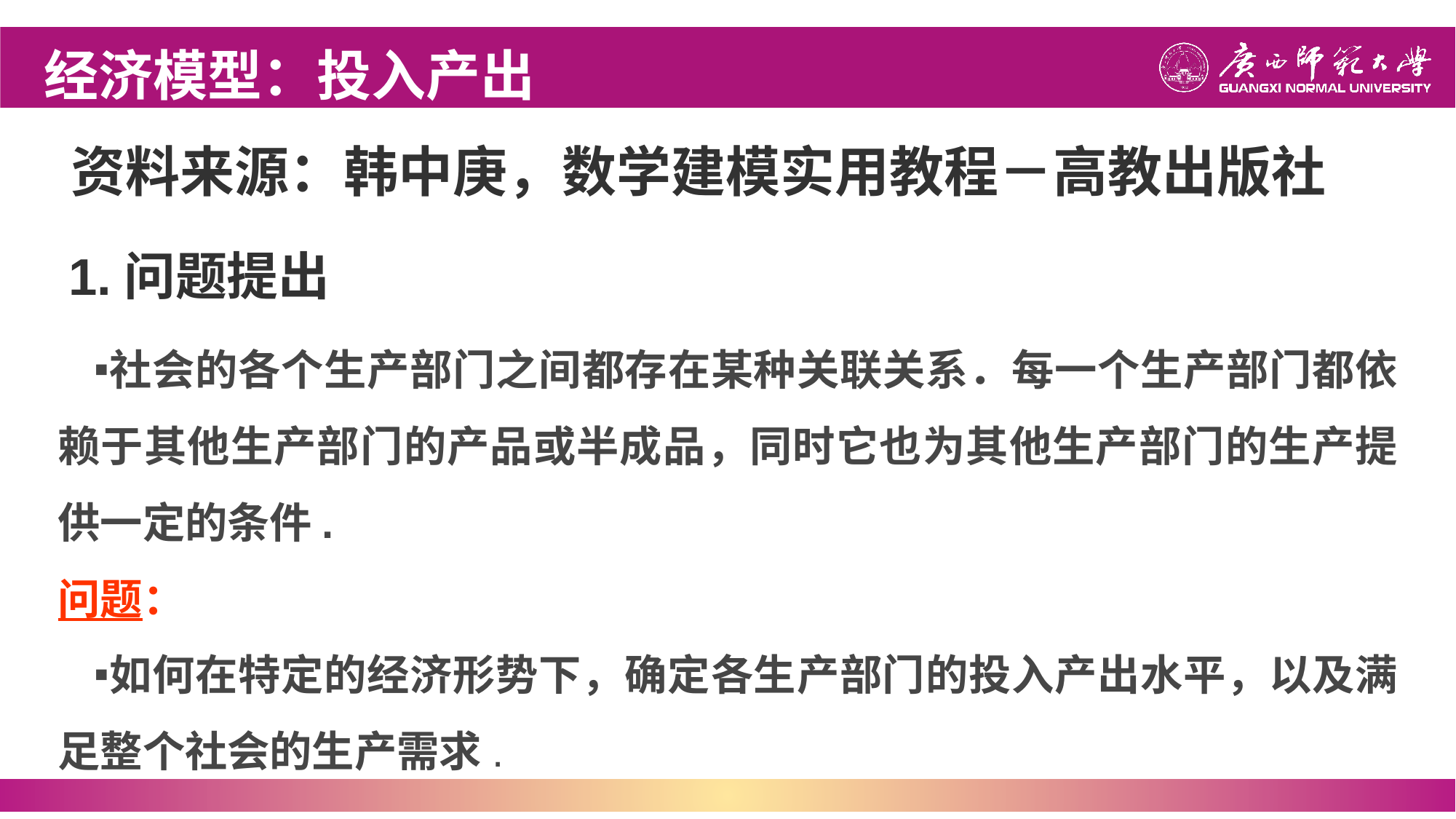

经济模型：投入产出
资料来源：韩中庚，数学建模实用教程－高教出版社
# 1.问题提出
社会的各个生产部门之间都存在某种关联关系．每一个生产部门都依赖于其他生产部门的产品或半成品，同时它也为其他生产部门的生产提供一定的条件.
问题：
如何在特定的经济形势下，确定各生产部门的投入产出水平，以及满足整个社会的生产需求.